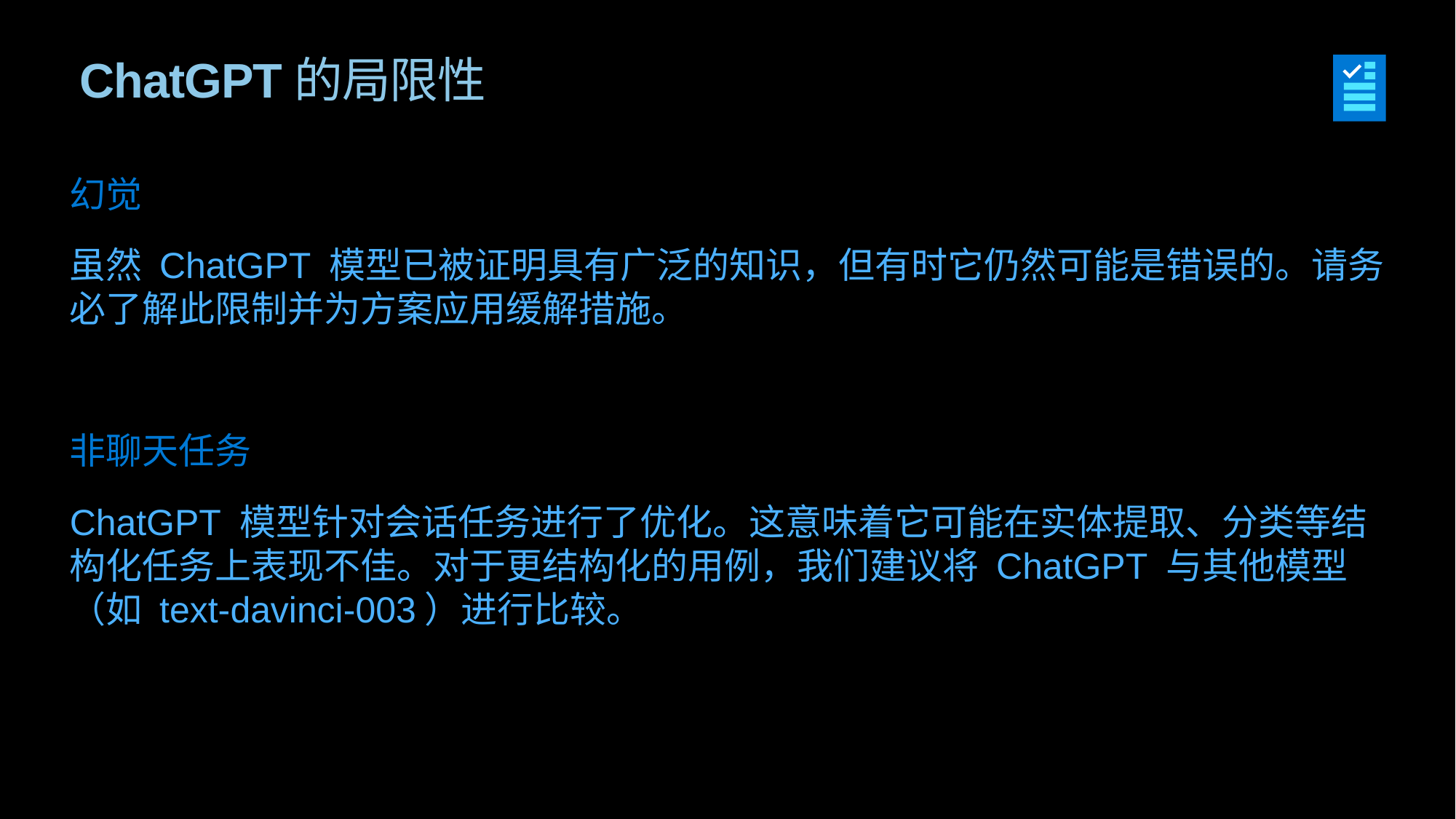

ChatGPT的局限性
幻觉
虽然 ChatGPT 模型已被证明具有广泛的知识，但有时它仍然可能是错误的。请务必了解此限制并为方案应用缓解措施。

非聊天任务
ChatGPT 模型针对会话任务进行了优化。这意味着它可能在实体提取、分类等结构化任务上表现不佳。对于更结构化的用例，我们建议将 ChatGPT 与其他模型（如 text-davinci-003）进行比较。